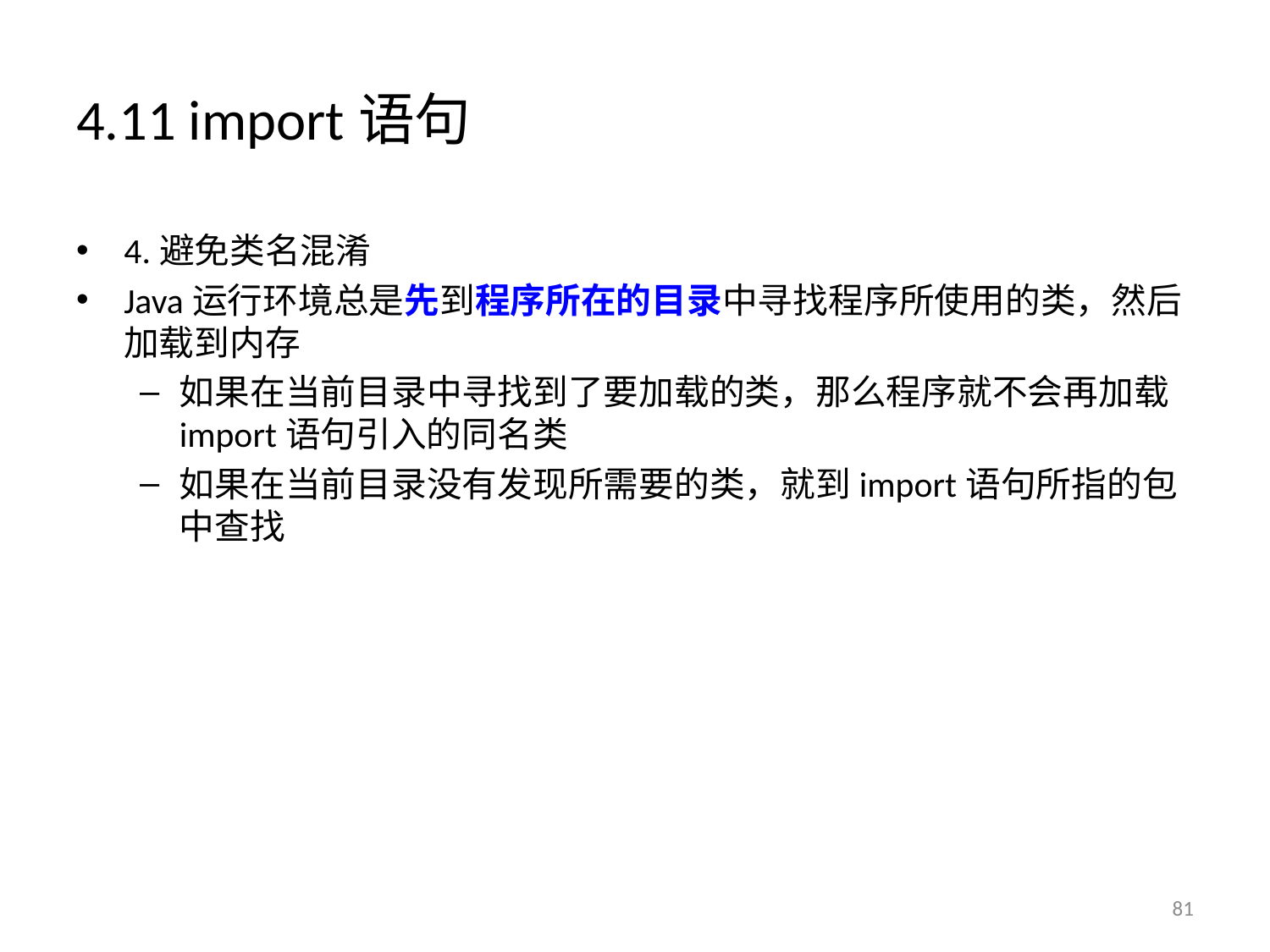

# 4.11 import语句
4.避免类名混淆
Java运行环境总是先到程序所在的目录中寻找程序所使用的类，然后加载到内存
如果在当前目录中寻找到了要加载的类，那么程序就不会再加载import语句引入的同名类
如果在当前目录没有发现所需要的类，就到import语句所指的包中查找

81